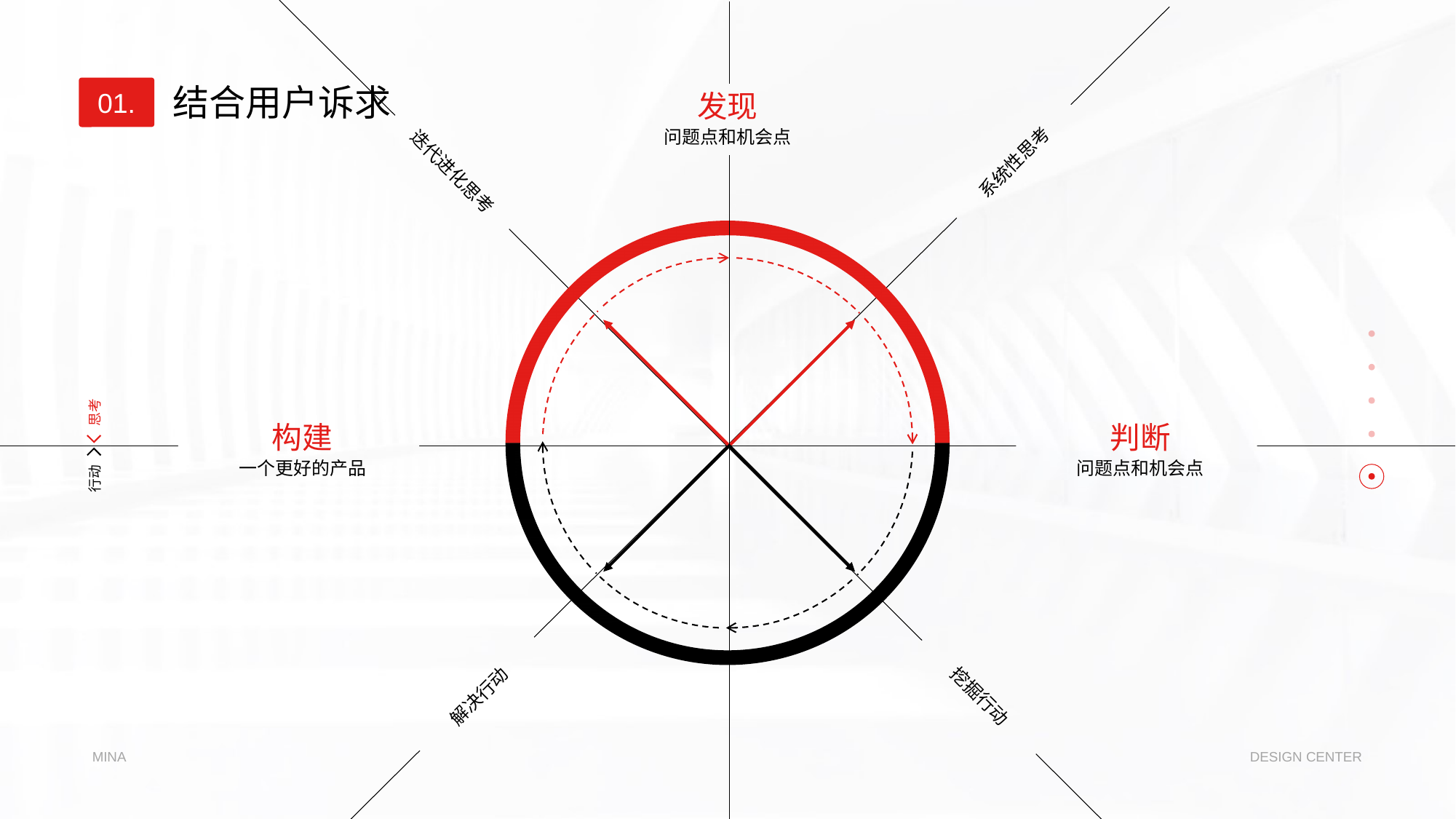

结合用户诉求

01.
发现

问题点和机会点
系统性思考
迭代进化思考

思考

构建
判断

一个更好的产品
问题点和机会点

行动
解决行动
挖掘行动
MINA
DESIGN CENTER